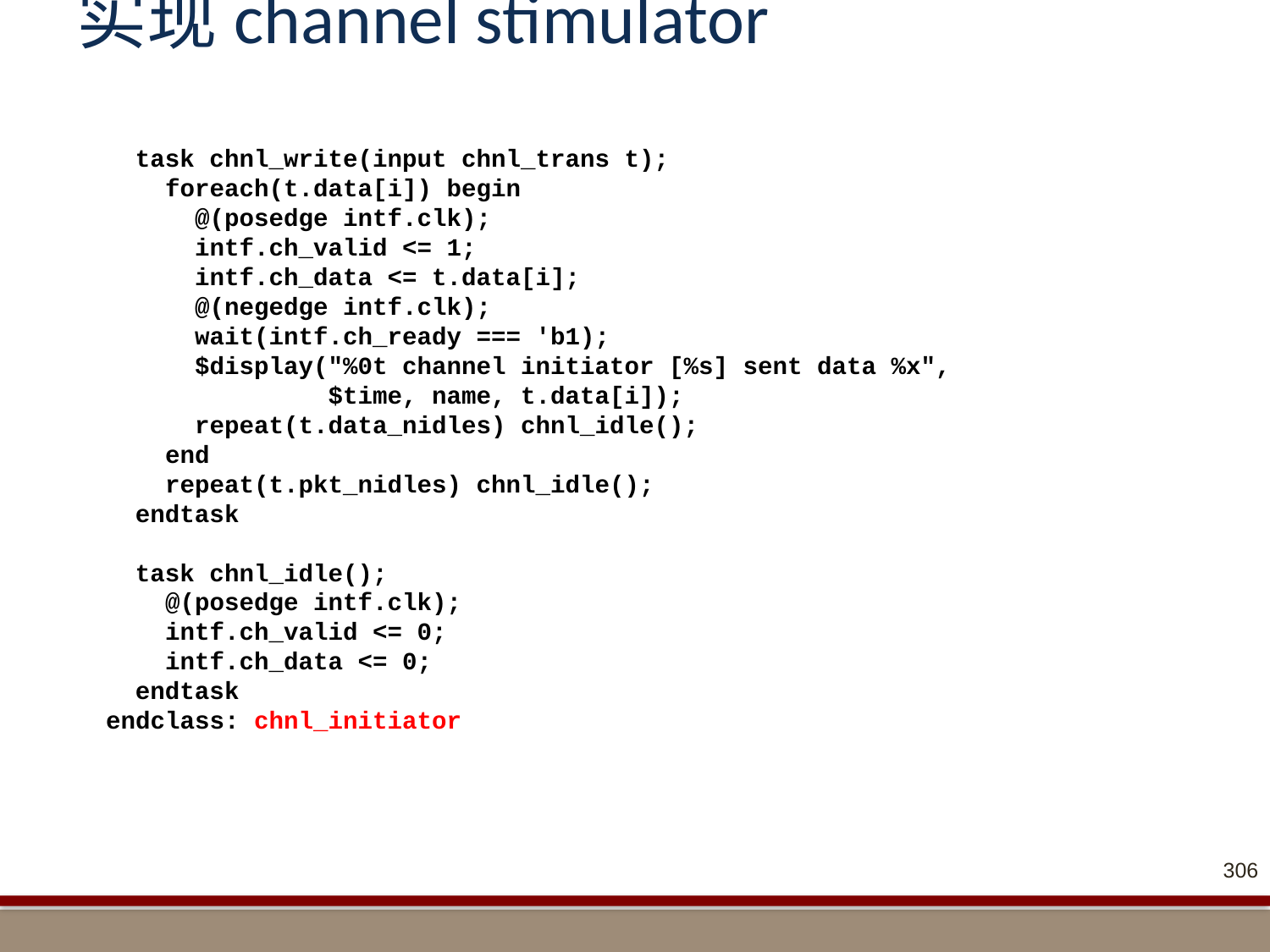

# 实现channel stimulator
    task chnl_write(input chnl_trans t);
      foreach(t.data[i]) begin
        @(posedge intf.clk);
        intf.ch_valid <= 1;
        intf.ch_data <= t.data[i];
        @(negedge intf.clk);
        wait(intf.ch_ready === 'b1);
        $display("%0t channel initiator [%s] sent data %x",
                 $time, name, t.data[i]);
        repeat(t.data_nidles) chnl_idle();
      end
      repeat(t.pkt_nidles) chnl_idle();
    endtask

    task chnl_idle();
      @(posedge intf.clk);
      intf.ch_valid <= 0;
      intf.ch_data <= 0;
    endtask
  endclass: chnl_initiator
306